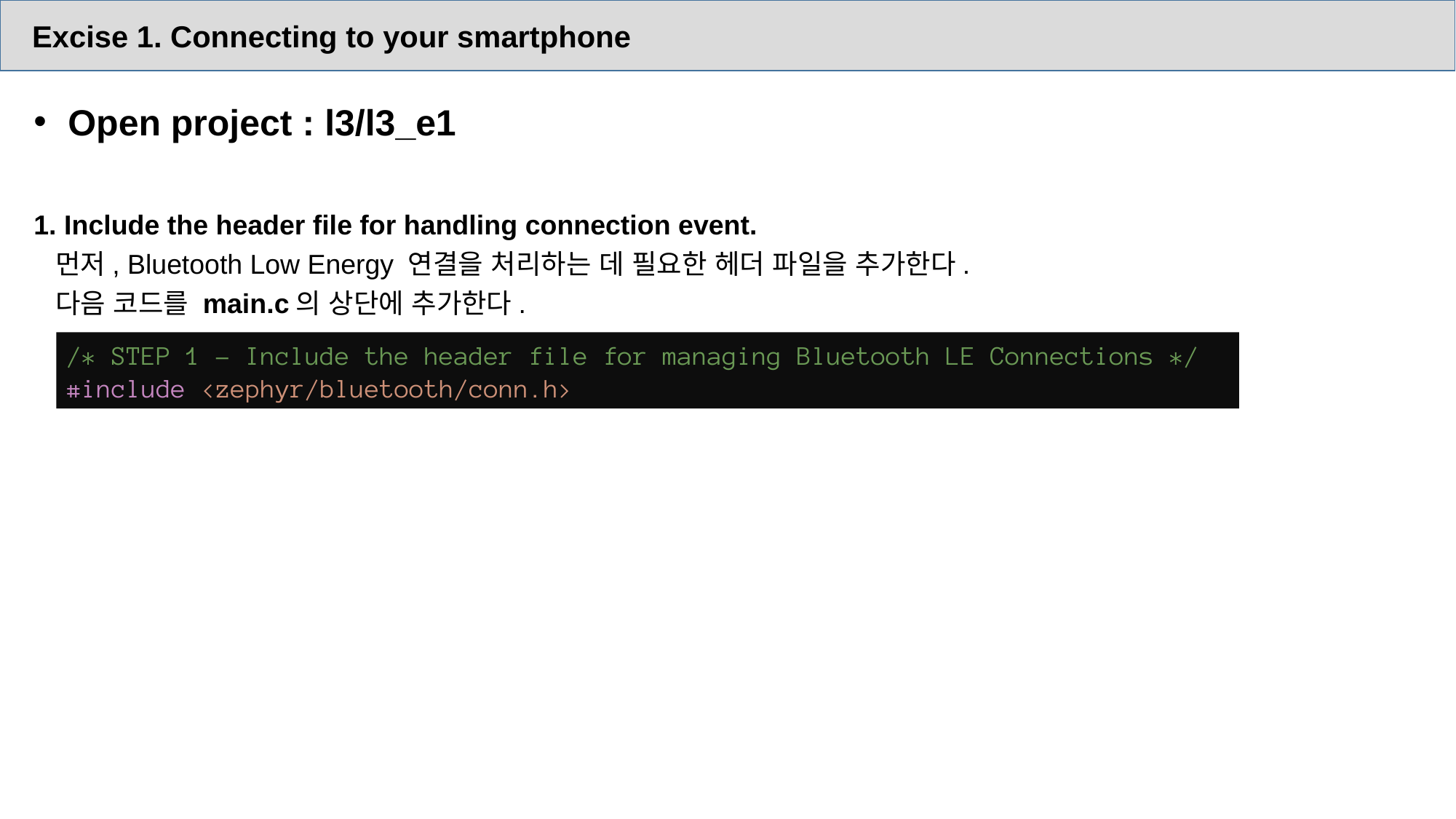

Excise 1. Connecting to your smartphone
Open project : l3/l3_e1

1. Include the header file for handling connection event.
  먼저, Bluetooth Low Energy 연결을 처리하는 데 필요한 헤더 파일을 추가한다.
  다음 코드를 main.c의 상단에 추가한다.
/* STEP 1 - Include the header file for managing Bluetooth LE Connections */
#include <zephyr/bluetooth/conn.h>